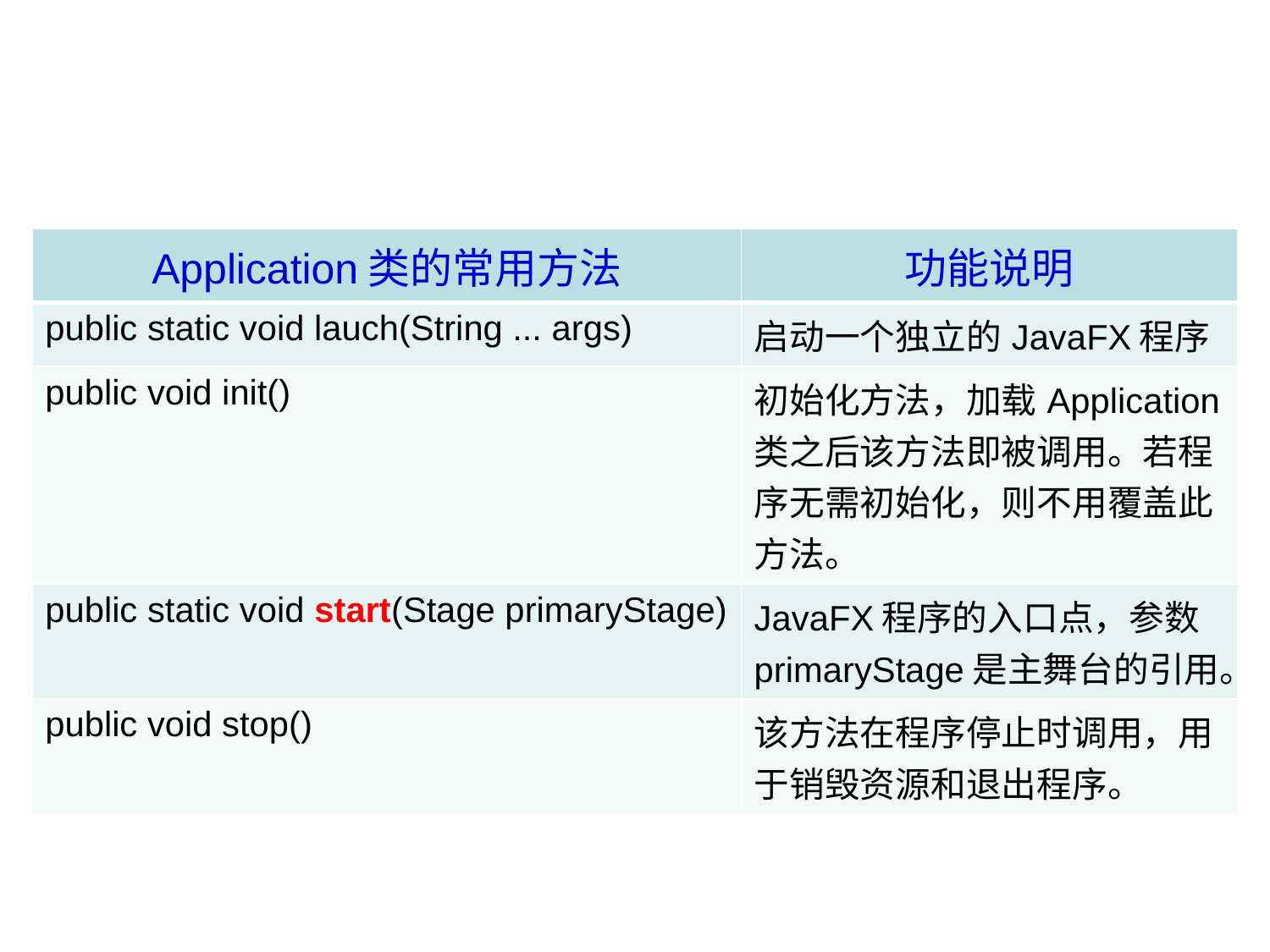

| Application类的常用方法 | 功能说明 |
| --- | --- |
| public static void lauch(String ... args) | 启动一个独立的JavaFX程序 |
| public void init() | 初始化方法，加载Application类之后该方法即被调用。若程序无需初始化，则不用覆盖此方法。 |
| public static void start(Stage primaryStage) | JavaFX程序的入口点，参数primaryStage是主舞台的引用。 |
| public void stop() | 该方法在程序停止时调用，用于销毁资源和退出程序。 |